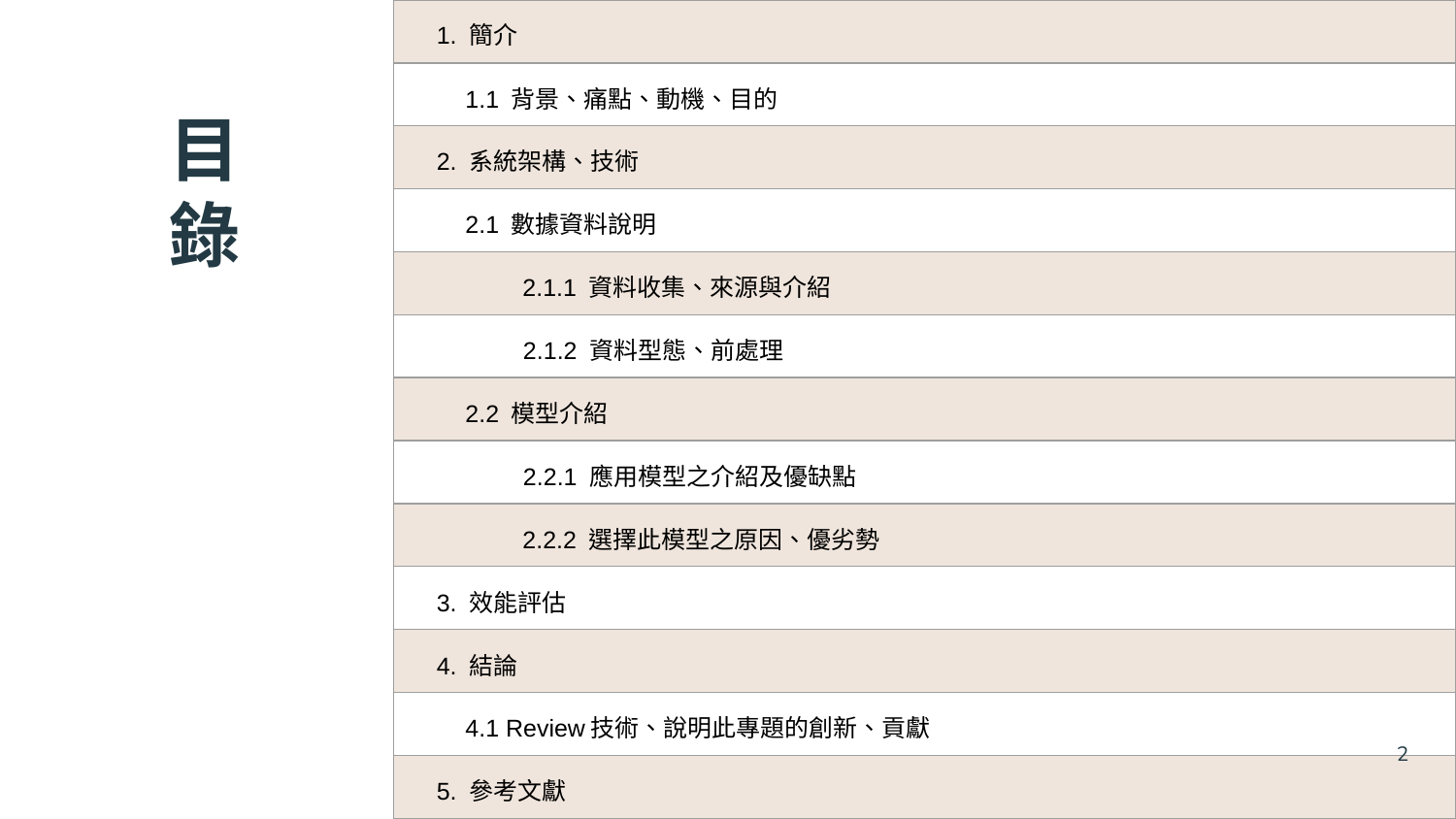

| 1. 簡介 |
| --- |
| 1.1 背景、痛點、動機、目的 |
| 2. 系統架構、技術 |
| 2.1 數據資料說明 |
| 2.1.1 資料收集、來源與介紹 |
| 2.1.2 資料型態、前處理 |
| 2.2 模型介紹 |
| 2.2.1 應用模型之介紹及優缺點 |
| 2.2.2 選擇此模型之原因、優劣勢 |
| 3. 效能評估 |
| 4. 結論 |
| 4.1 Review技術、說明此專題的創新、貢獻 |
| 5. 參考文獻 |
目
錄
2